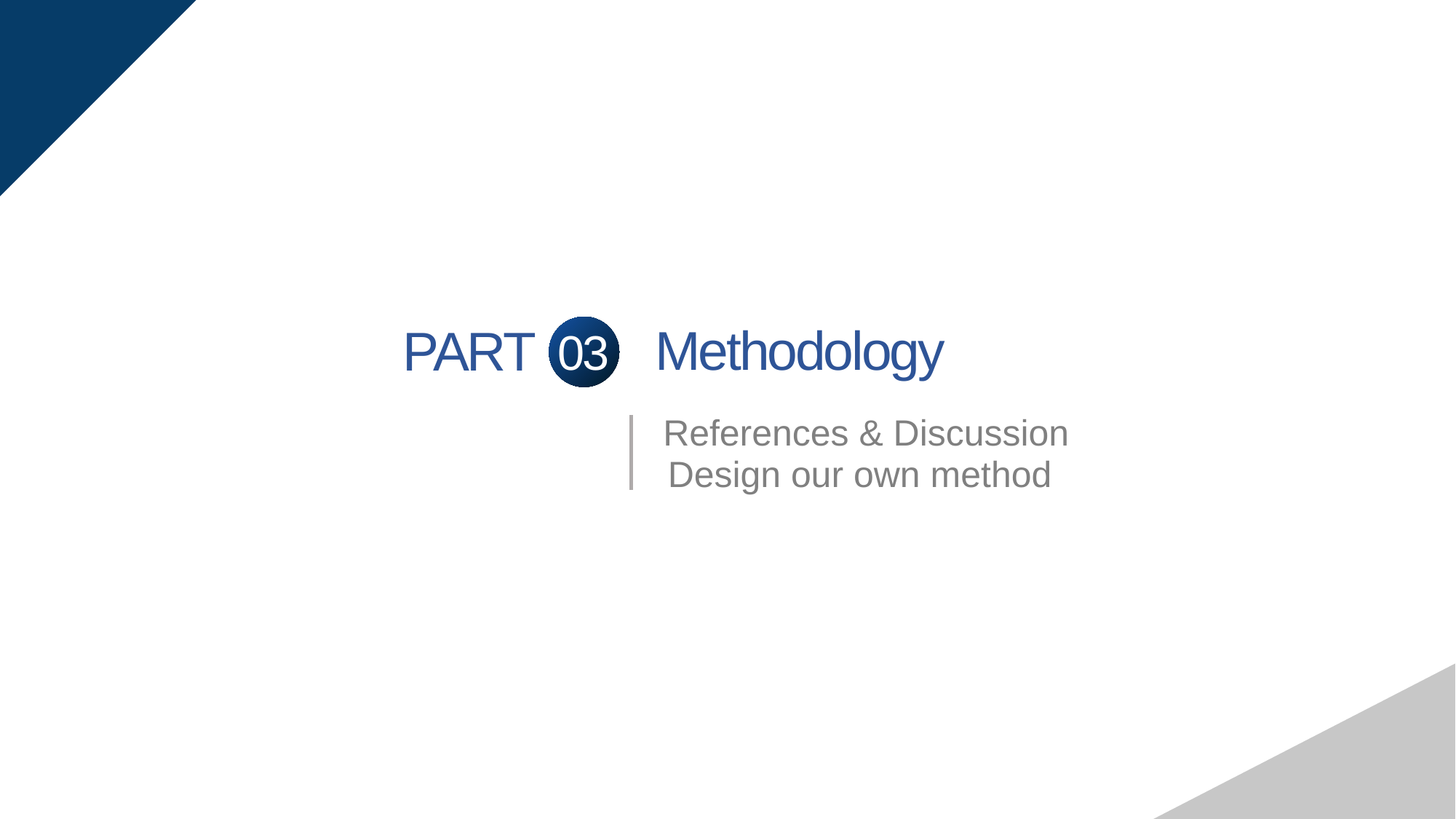

Methodology
PART
03

References & Discussion
Design our own method
연구배경